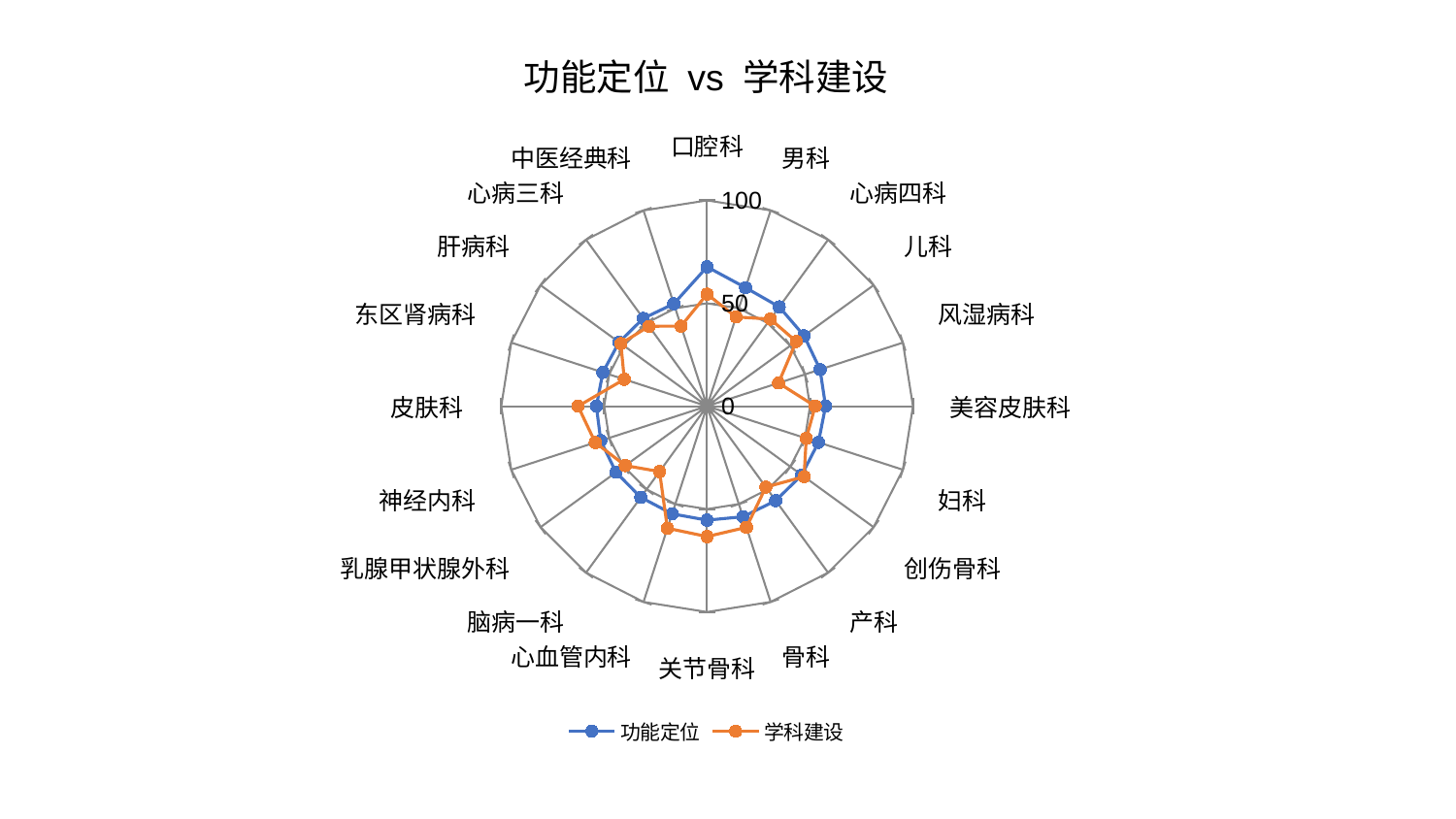

### Chart: 功能定位 vs 学科建设

| Category | 功能定位 | 学科建设 |
|---|---|---|
| 口腔科 | 67.6810001428028 | 54.46158017651631 |
| 男科 | 60.54378001610904 | 45.58244239686025 |
| 心病四科 | 59.643114365880976 | 52.335275372526546 |
| 儿科 | 58.226100308782655 | 53.52769294803284 |
| 风湿病科 | 57.715045181081756 | 36.481940767736056 |
| 美容皮肤科 | 57.564079853706225 | 52.509047581226405 |
| 妇科 | 56.89857286600192 | 50.653591311013535 |
| 创伤骨科 | 56.87224126166149 | 58.256665542351605 |
| 产科 | 56.744453641583185 | 48.59419788584814 |
| 骨科 | 56.482660857378896 | 61.894901075284544 |
| 关节骨科 | 55.37781853504014 | 63.35932568338744 |
| 心血管内科 | 54.996953859215985 | 62.36480846214874 |
| 脑病一科 | 54.76407683518347 | 39.27603621160176 |
| 乳腺甲状腺外科 | 54.68885953908657 | 49.107810552457885 |
| 神经内科 | 54.30855317453403 | 57.12398859545483 |
| 皮肤科 | 53.785611904136495 | 62.68838581149956 |
| 东区肾病科 | 53.23087487592444 | 42.27670332033107 |
| 肝病科 | 52.89075487744141 | 51.76310726301526 |
| 心病三科 | 52.72847226817667 | 47.98846321763586 |
| 中医经典科 | 52.317319671727766 | 40.933056002655626 |
29